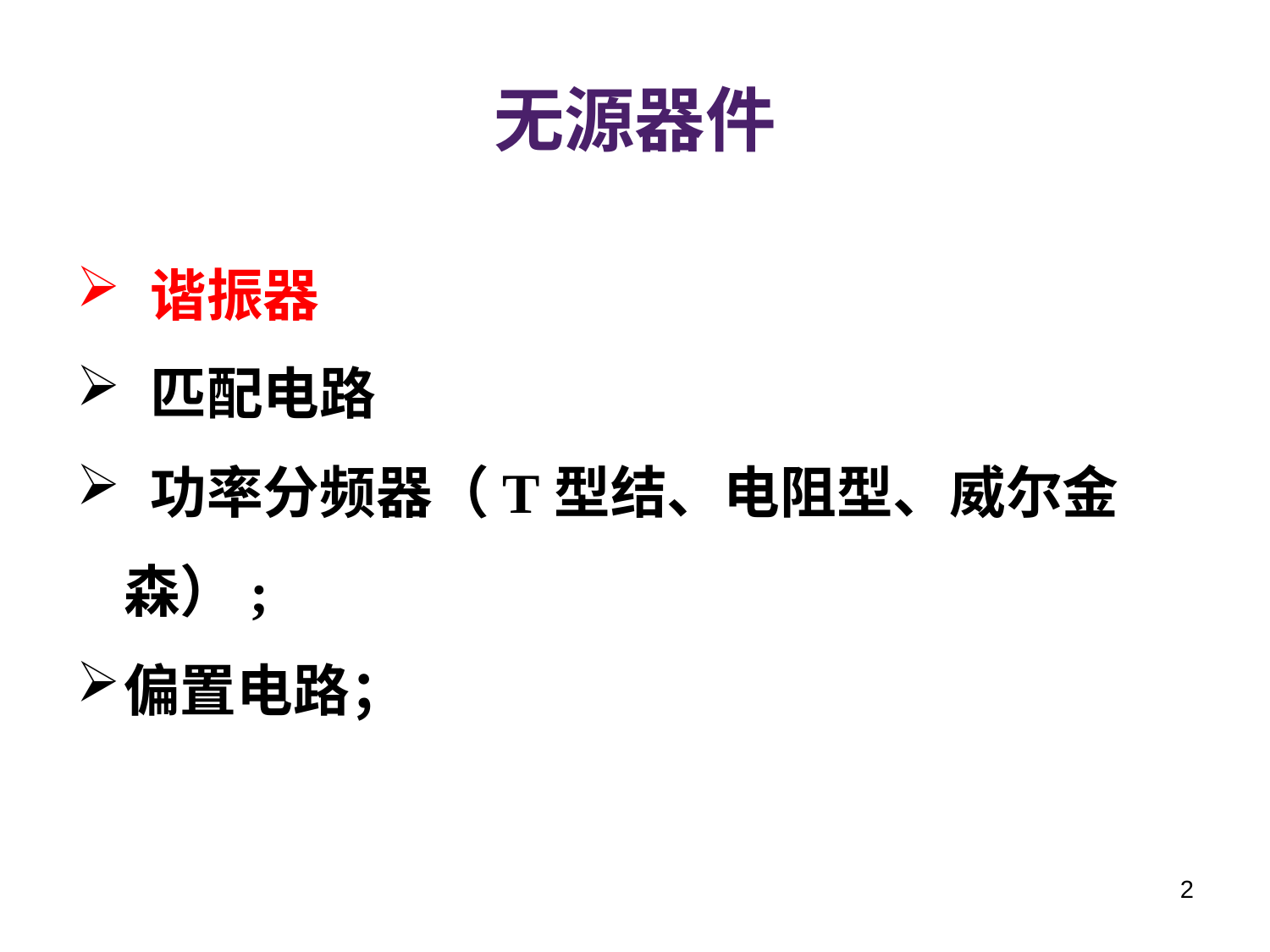

# 无源器件
 谐振器
 匹配电路
 功率分频器（T型结、电阻型、威尔金森）;
偏置电路；

2